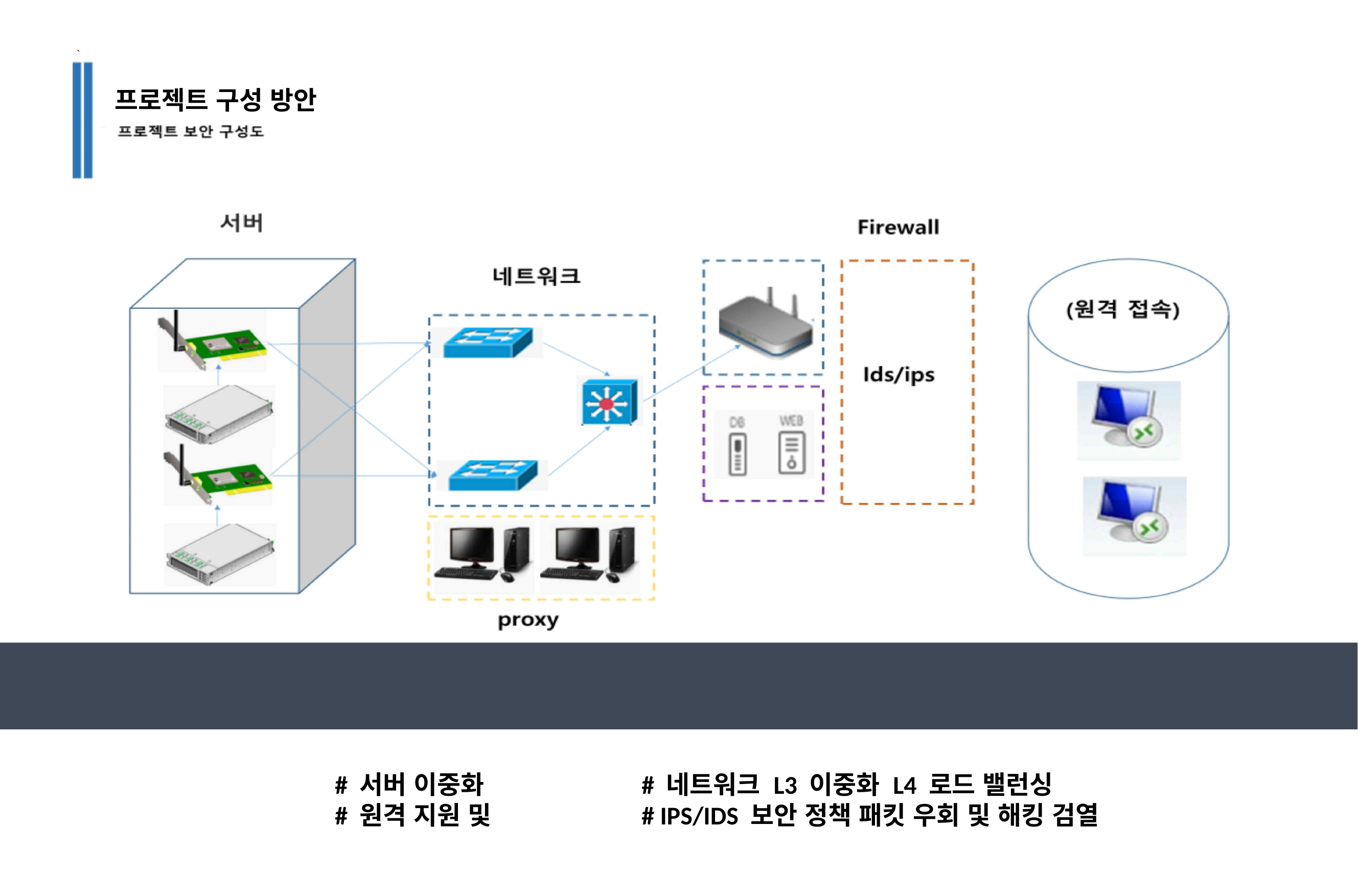

`

프로젝트 구성 방안

# 서버 이중화  		# 네트워크 L3 이중화 L4 로드 밸런싱
# 원격 지원 및 		# IPS/IDS 보안 정책 패킷 우회 및 해킹 검열